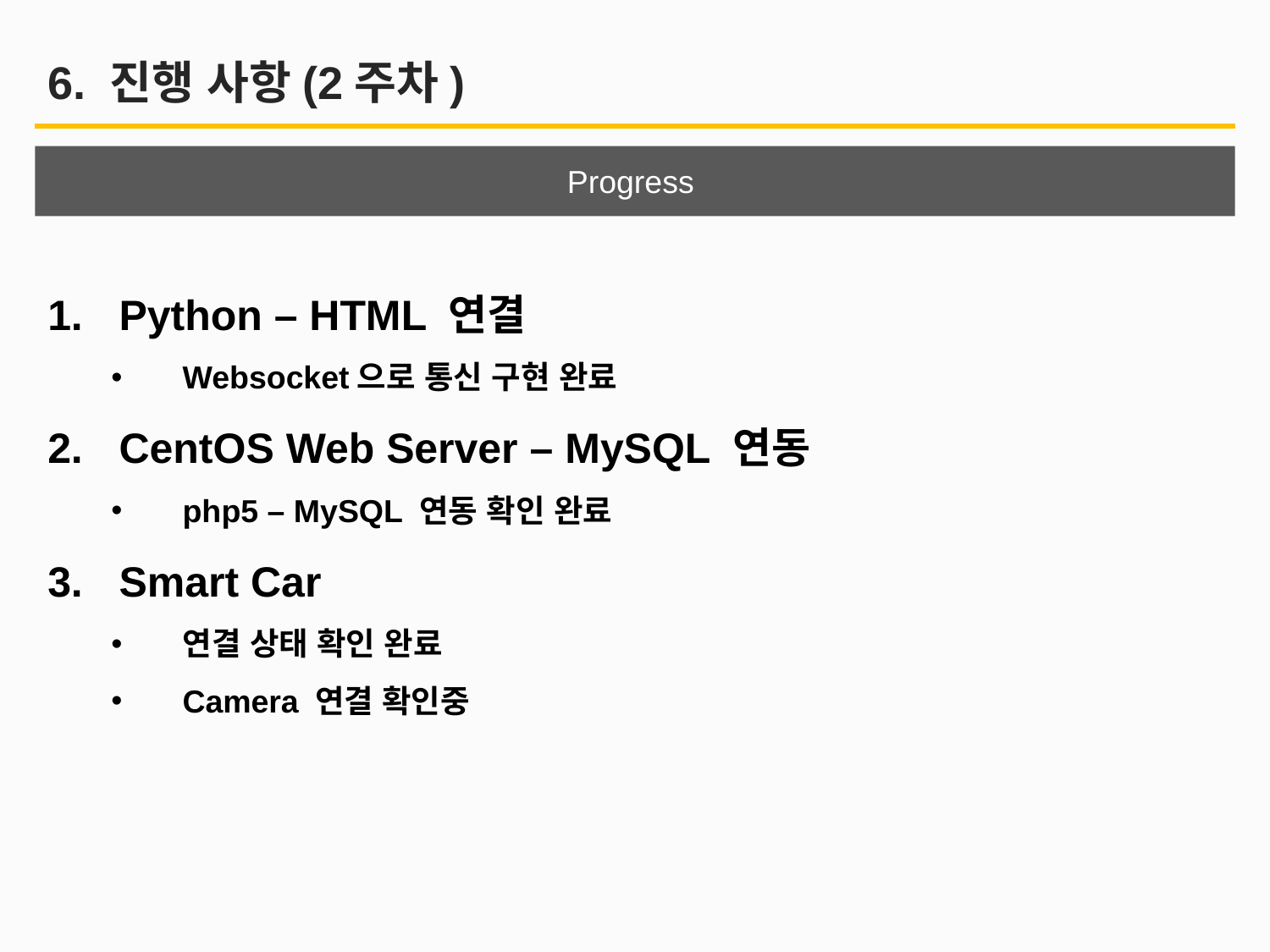

6. 진행 사항(2주차)
Progress
Python – HTML 연결
Websocket으로 통신 구현 완료
CentOS Web Server – MySQL 연동
php5 – MySQL 연동 확인 완료
Smart Car
연결 상태 확인 완료
Camera 연결 확인중